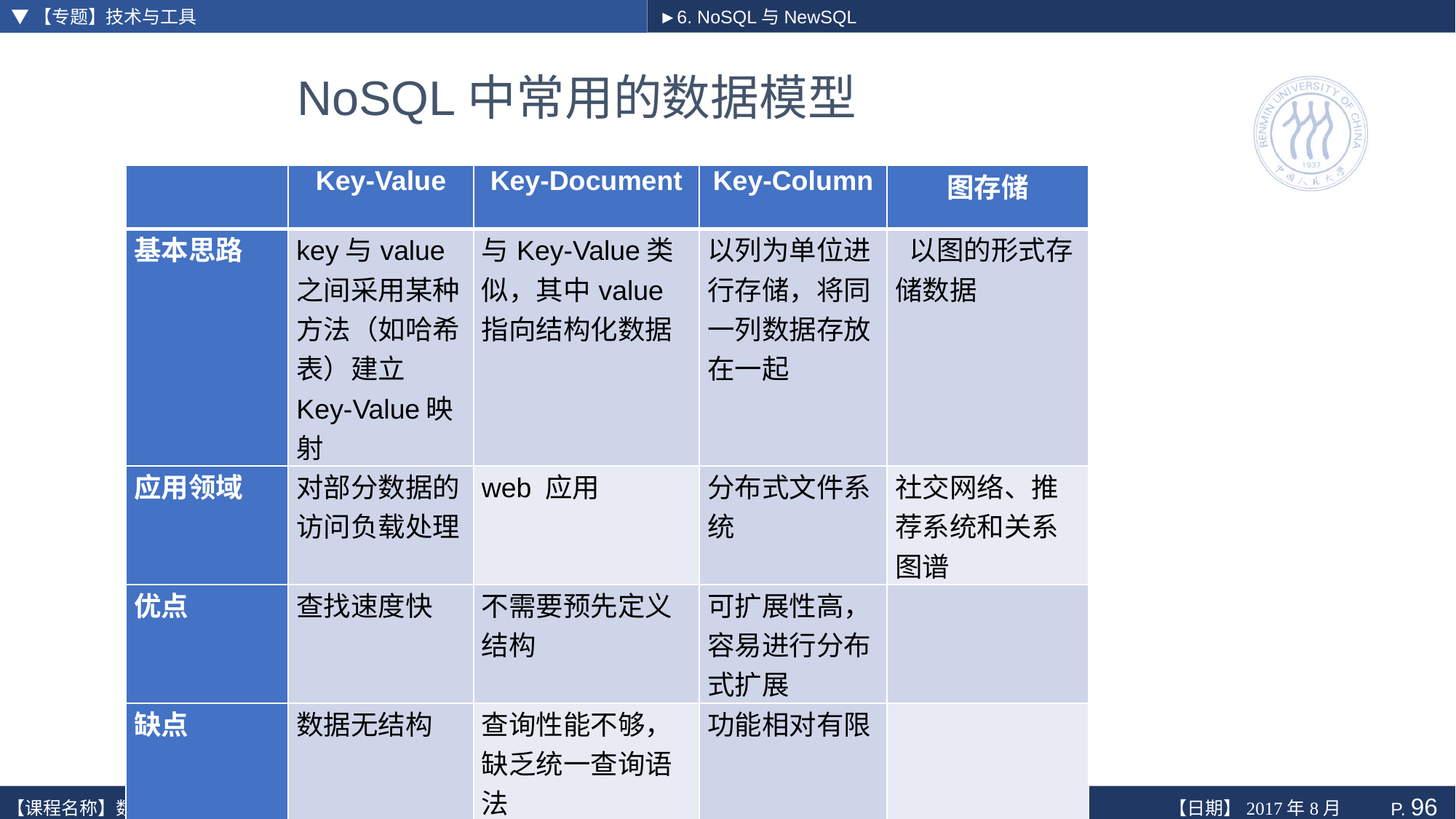

▼【专题】技术与工具
►6. NoSQL与NewSQL
# NoSQL中常用的数据模型
|  | Key-Value | Key-Document | Key-Column | 图存储 |
| --- | --- | --- | --- | --- |
| 基本思路 | key与value之间采用某种方法（如哈希表）建立Key-Value映射 | 与Key-Value类似，其中value指向结构化数据 | 以列为单位进行存储，将同一列数据存放在一起 | 以图的形式存储数据 |
| 应用领域 | 对部分数据的访问负载处理 | web 应用 | 分布式文件系统 | 社交网络、推荐系统和关系图谱 |
| 优点 | 查找速度快 | 不需要预先定义结构 | 可扩展性高，容易进行分布式扩展 |  |
| 缺点 | 数据无结构 | 查询性能不够，缺乏统一查询语法 | 功能相对有限 |  |
| 实例 |  | CouchDB、MongoDB | Bigtable、HBase、Cassandra | Neo4J |